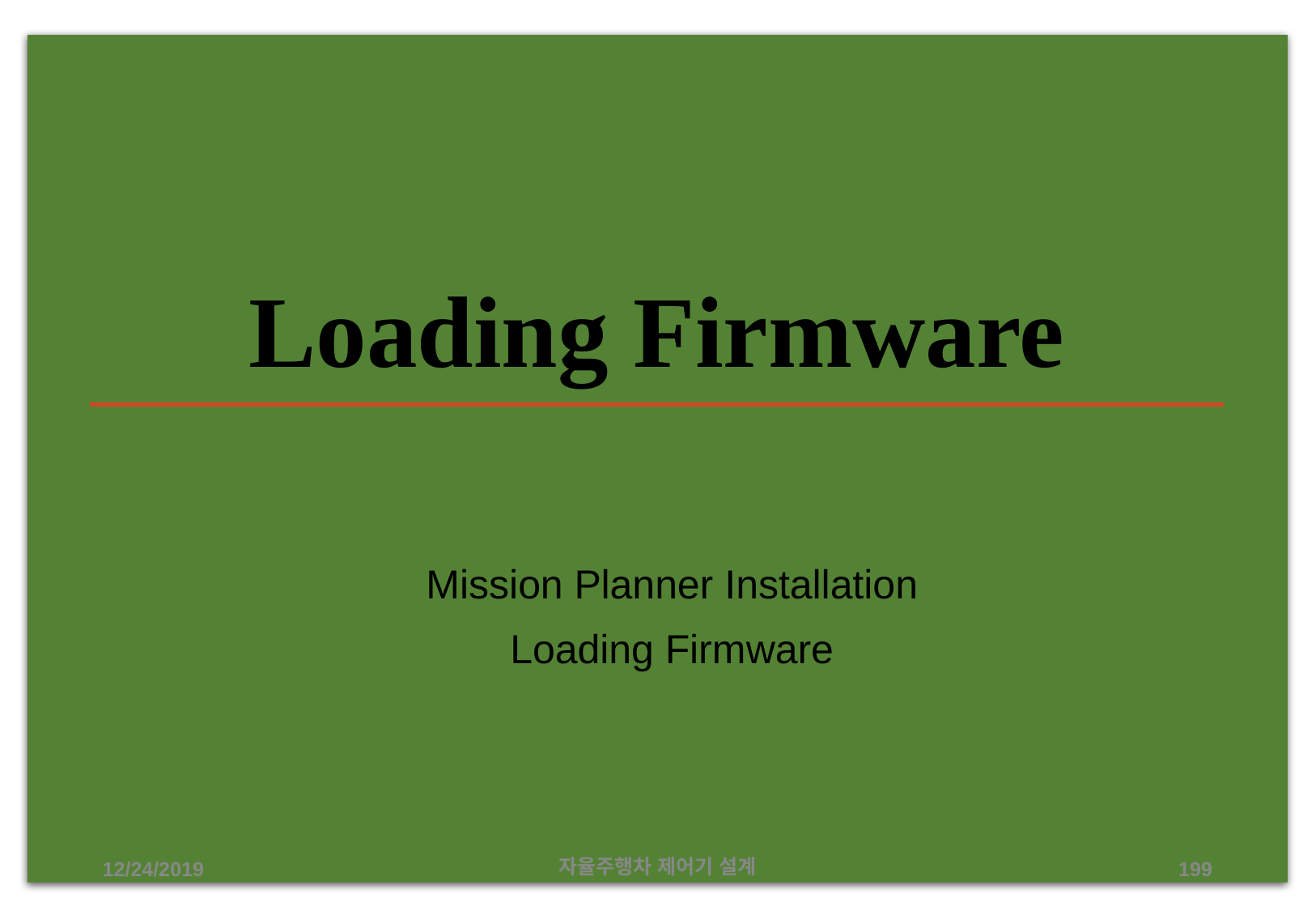

# Loading Firmware
Mission Planner Installation
Loading Firmware
12/24/2019
자율주행차 제어기 설계
199